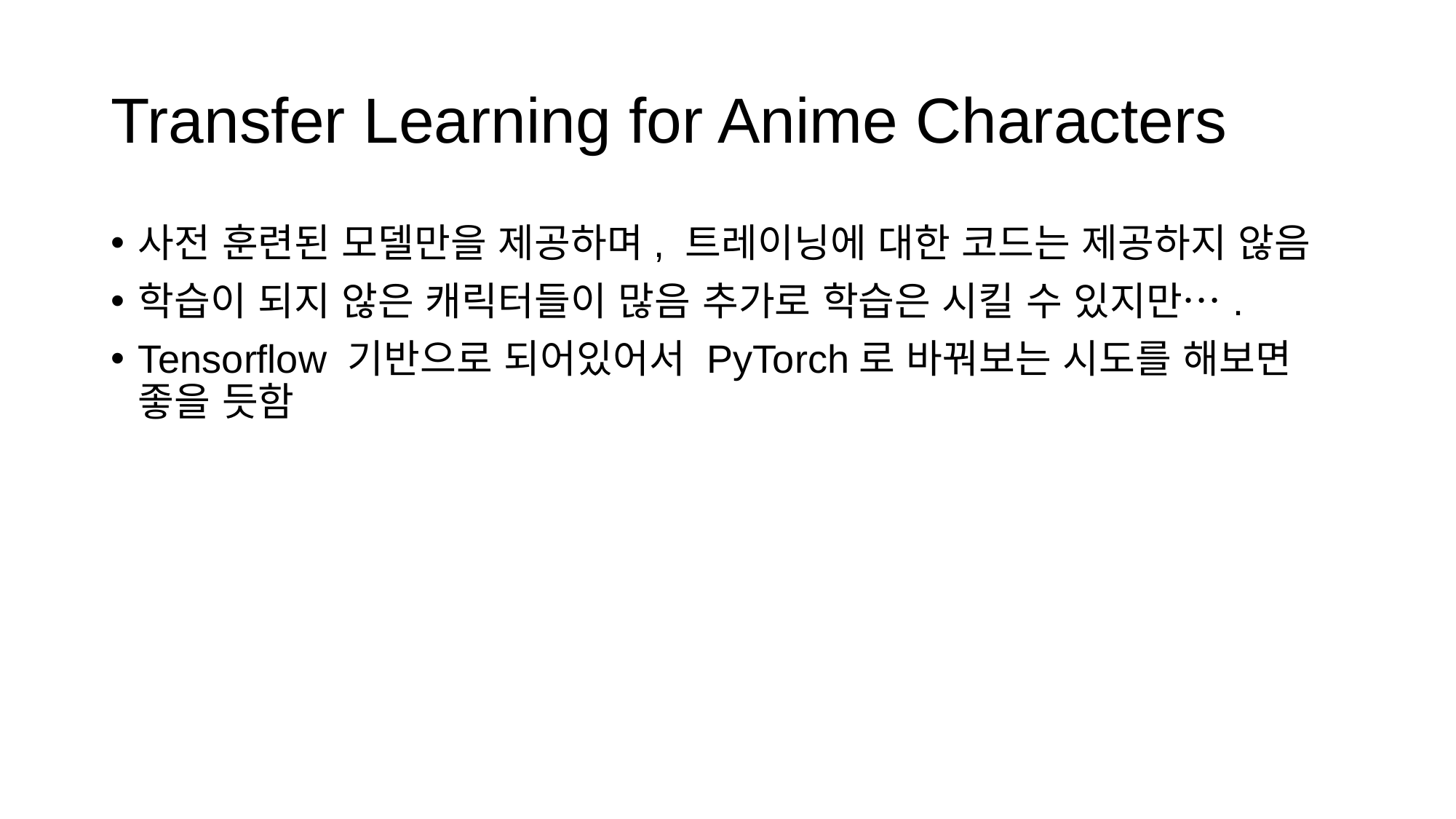

# Transfer Learning for Anime Characters
사전 훈련된 모델만을 제공하며, 트레이닝에 대한 코드는 제공하지 않음
학습이 되지 않은 캐릭터들이 많음 추가로 학습은 시킬 수 있지만….
Tensorflow 기반으로 되어있어서 PyTorch로 바꿔보는 시도를 해보면 좋을 듯함